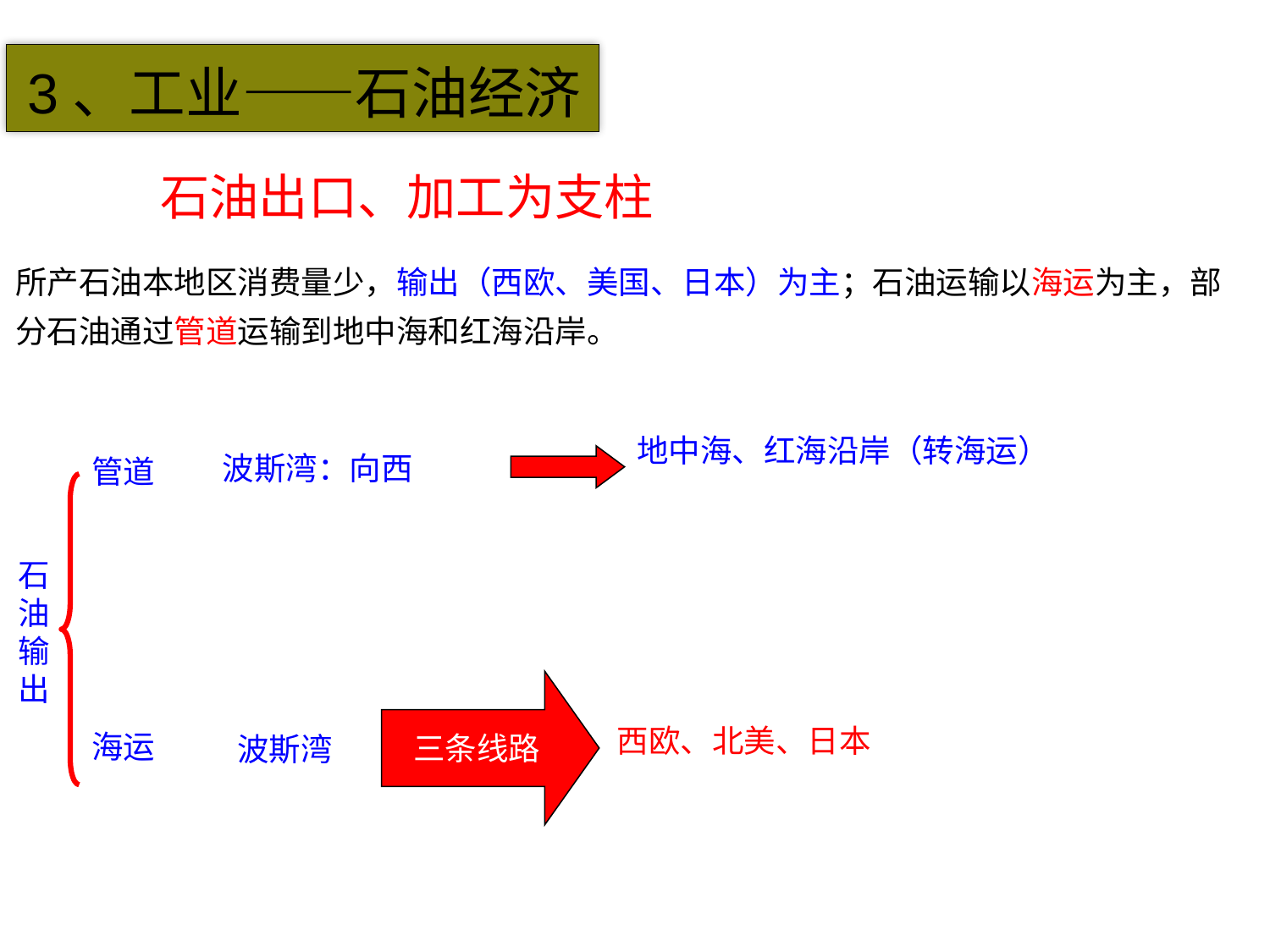

3、工业——石油经济
石油出口、加工为支柱
所产石油本地区消费量少，输出（西欧、美国、日本）为主；石油运输以海运为主，部分石油通过管道运输到地中海和红海沿岸。
地中海、红海沿岸（转海运）
波斯湾：向西
管道

石油输出
三条线路
西欧、北美、日本
海运
波斯湾